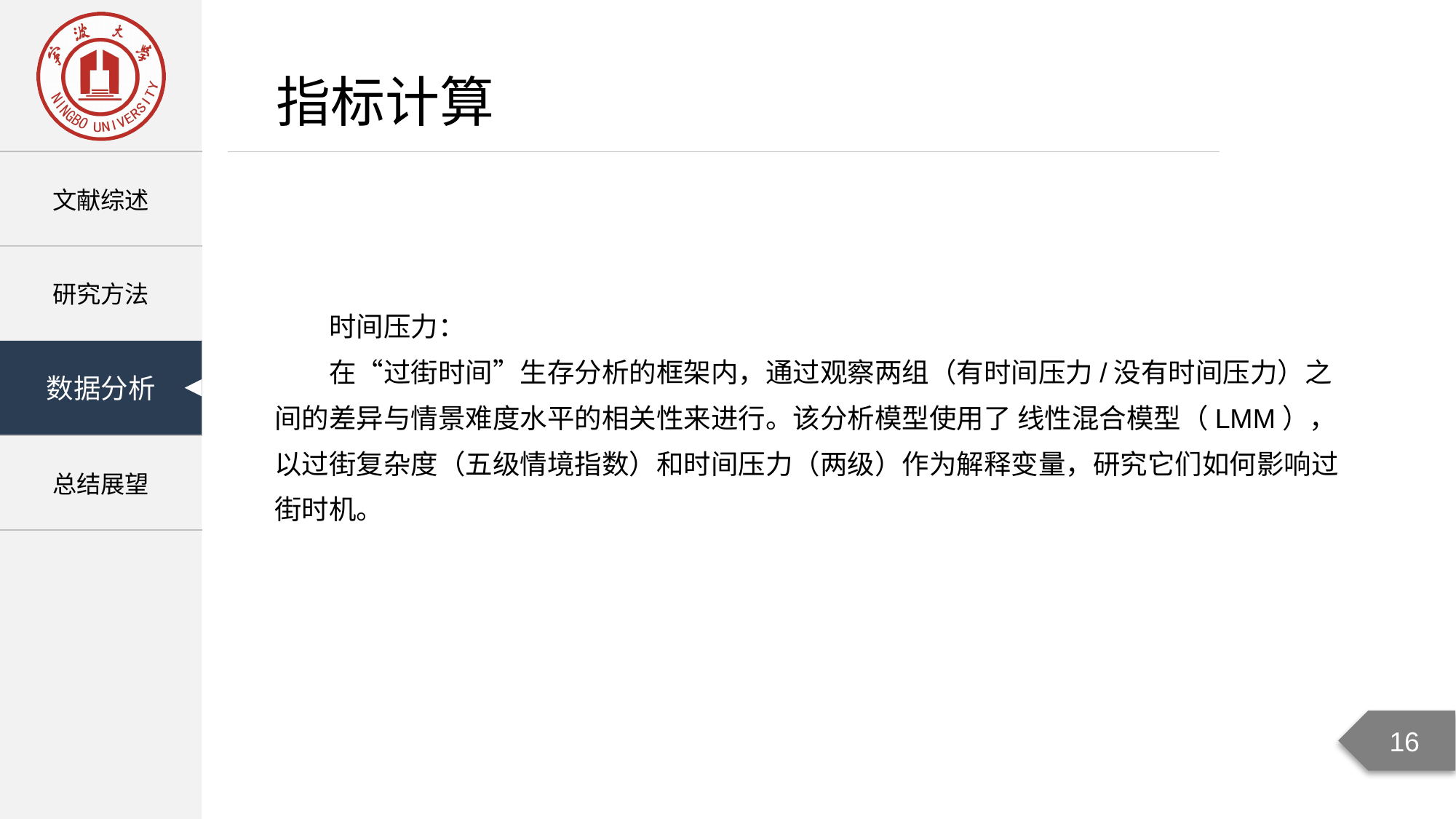

指标计算
时间压力：
在“过街时间”生存分析的框架内，通过观察两组（有时间压力/没有时间压力）之间的差异与情景难度水平的相关性来进行。该分析模型使用了 线性混合模型（LMM），以过街复杂度（五级情境指数）和时间压力（两级）作为解释变量，研究它们如何影响过街时机。